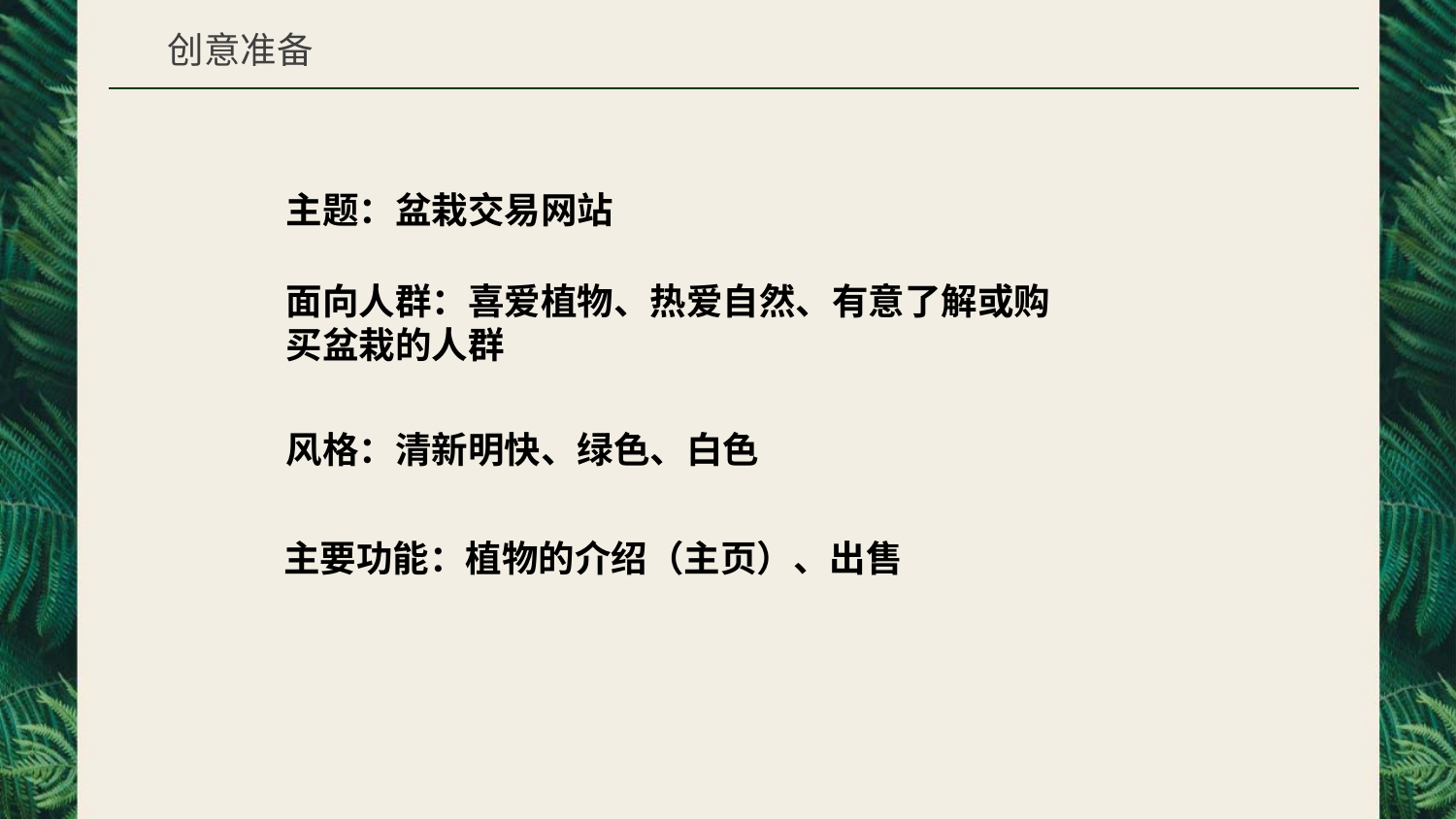

创意准备
主题：盆栽交易网站
面向人群：喜爱植物、热爱自然、有意了解或购买盆栽的人群
风格：清新明快、绿色、白色
主要功能：植物的介绍（主页）、出售